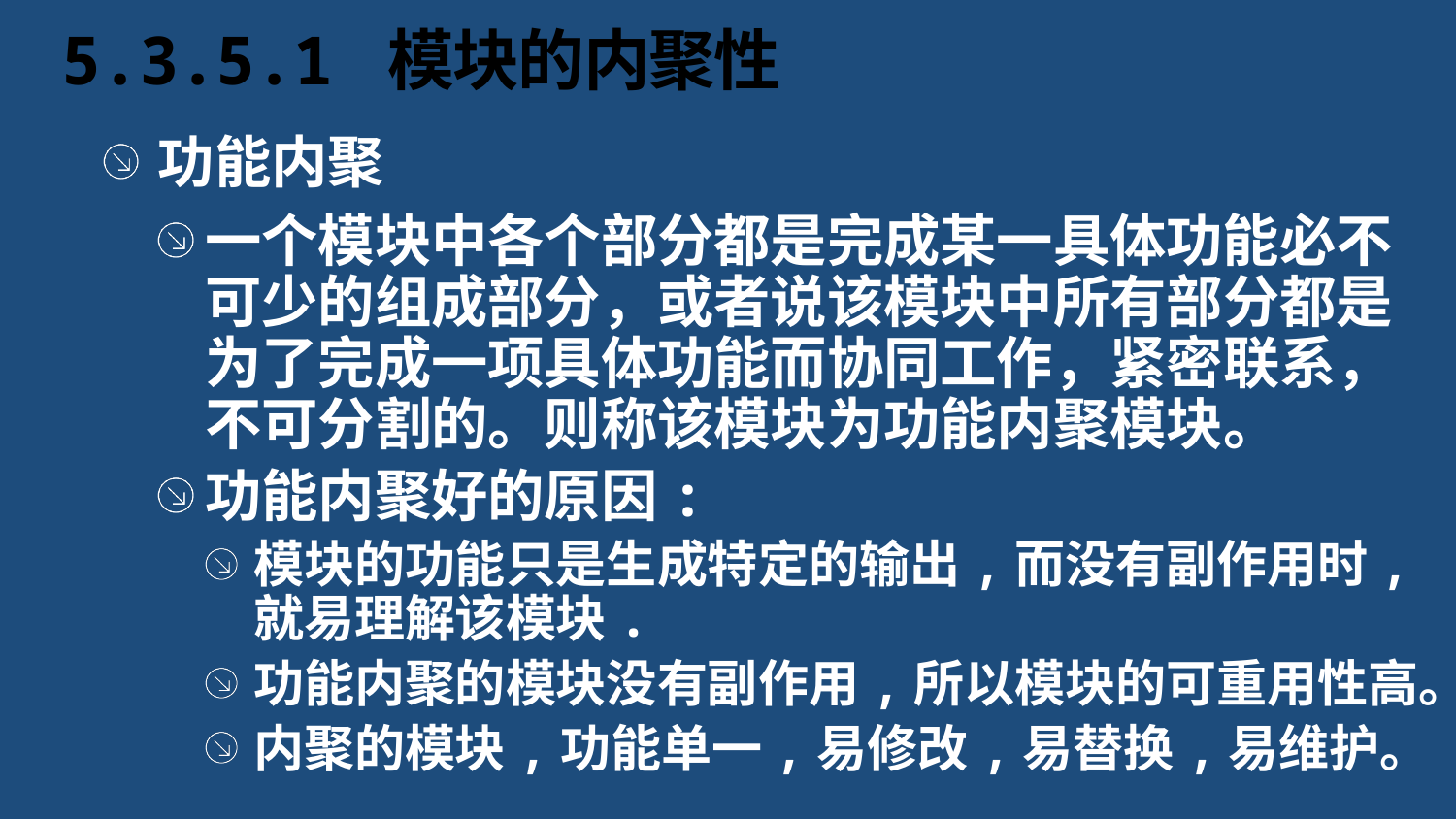

# 5.3.5.1 模块的内聚性
功能内聚
一个模块中各个部分都是完成某一具体功能必不可少的组成部分，或者说该模块中所有部分都是为了完成一项具体功能而协同工作，紧密联系，不可分割的。则称该模块为功能内聚模块。
功能内聚好的原因:
模块的功能只是生成特定的输出,而没有副作用时, 就易理解该模块.
功能内聚的模块没有副作用,所以模块的可重用性高。
内聚的模块,功能单一,易修改,易替换,易维护。